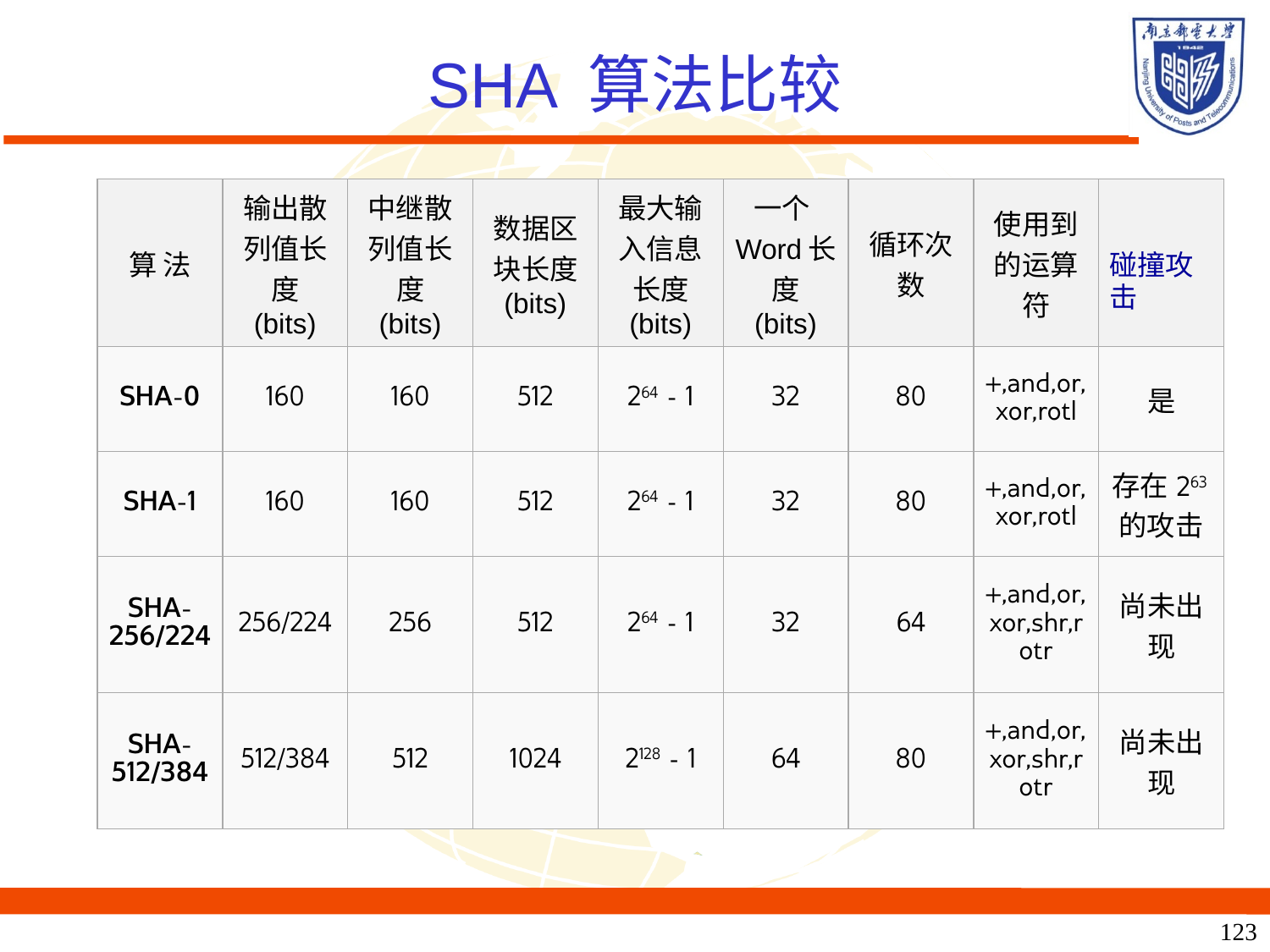

# SHA 算法比较

| 算 法 | 输出散列值长度 (bits) | 中继散列值长度 (bits) | 数据区块长度 (bits) | 最大输入信息长度 (bits) | 一个Word长度 (bits) | 循环次数 | 使用到的运算符 | 碰撞攻击 |
| --- | --- | --- | --- | --- | --- | --- | --- | --- |
| SHA-0 | 160 | 160 | 512 | 264 − 1 | 32 | 80 | +,and,or,xor,rotl | 是 |
| SHA-1 | 160 | 160 | 512 | 264 − 1 | 32 | 80 | +,and,or,xor,rotl | 存在263的攻击 |
| SHA-256/224 | 256/224 | 256 | 512 | 264 − 1 | 32 | 64 | +,and,or,xor,shr,rotr | 尚未出现 |
| SHA-512/384 | 512/384 | 512 | 1024 | 2128 − 1 | 64 | 80 | +,and,or,xor,shr,rotr | 尚未出现 |
123